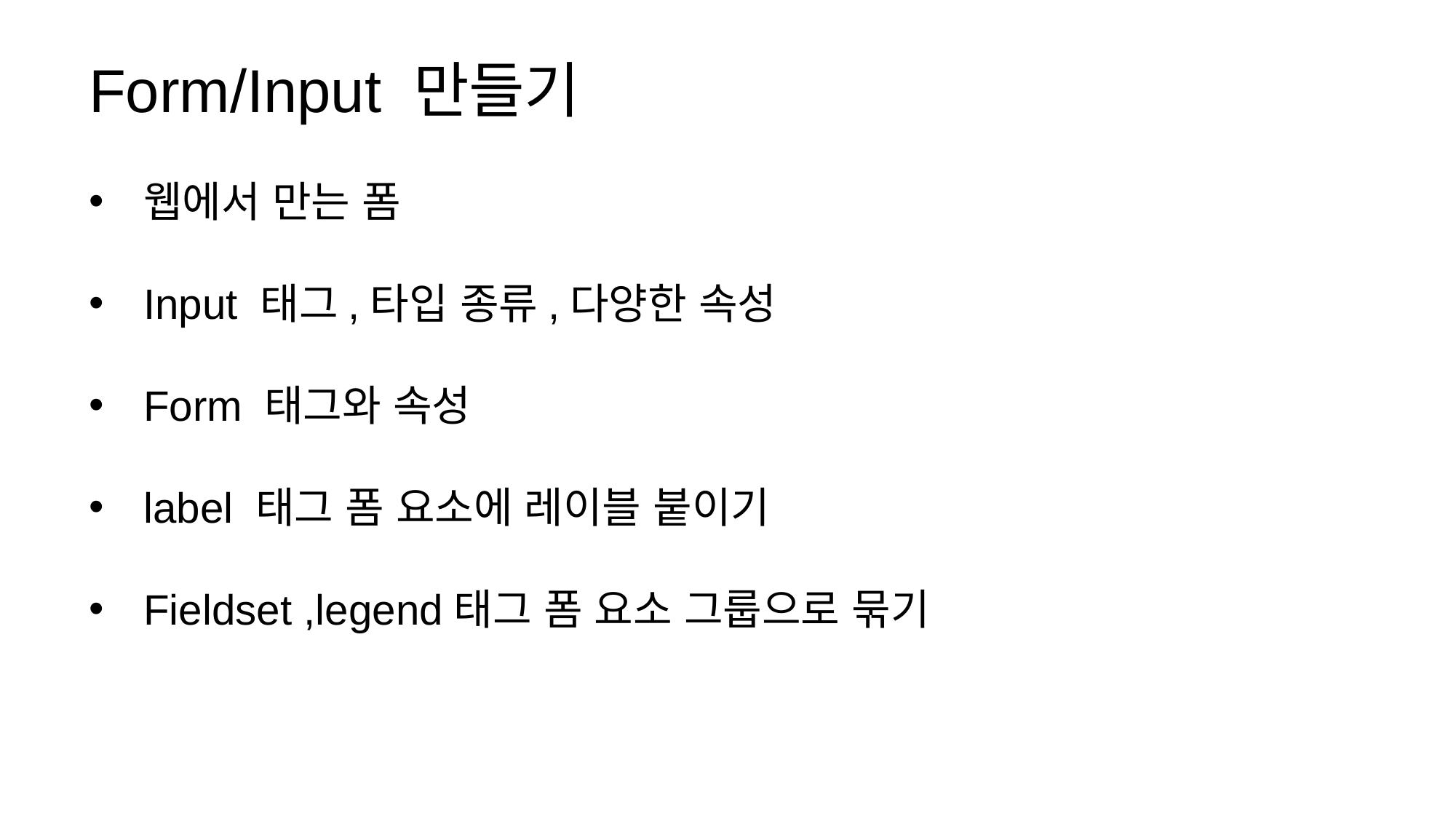

Form/Input 만들기

웹에서 만는 폼

Input 태그,타입 종류,다양한 속성

Form 태그와 속성

label 태그 폼 요소에 레이블 붙이기

Fieldset ,legend태그 폼 요소 그룹으로 묶기